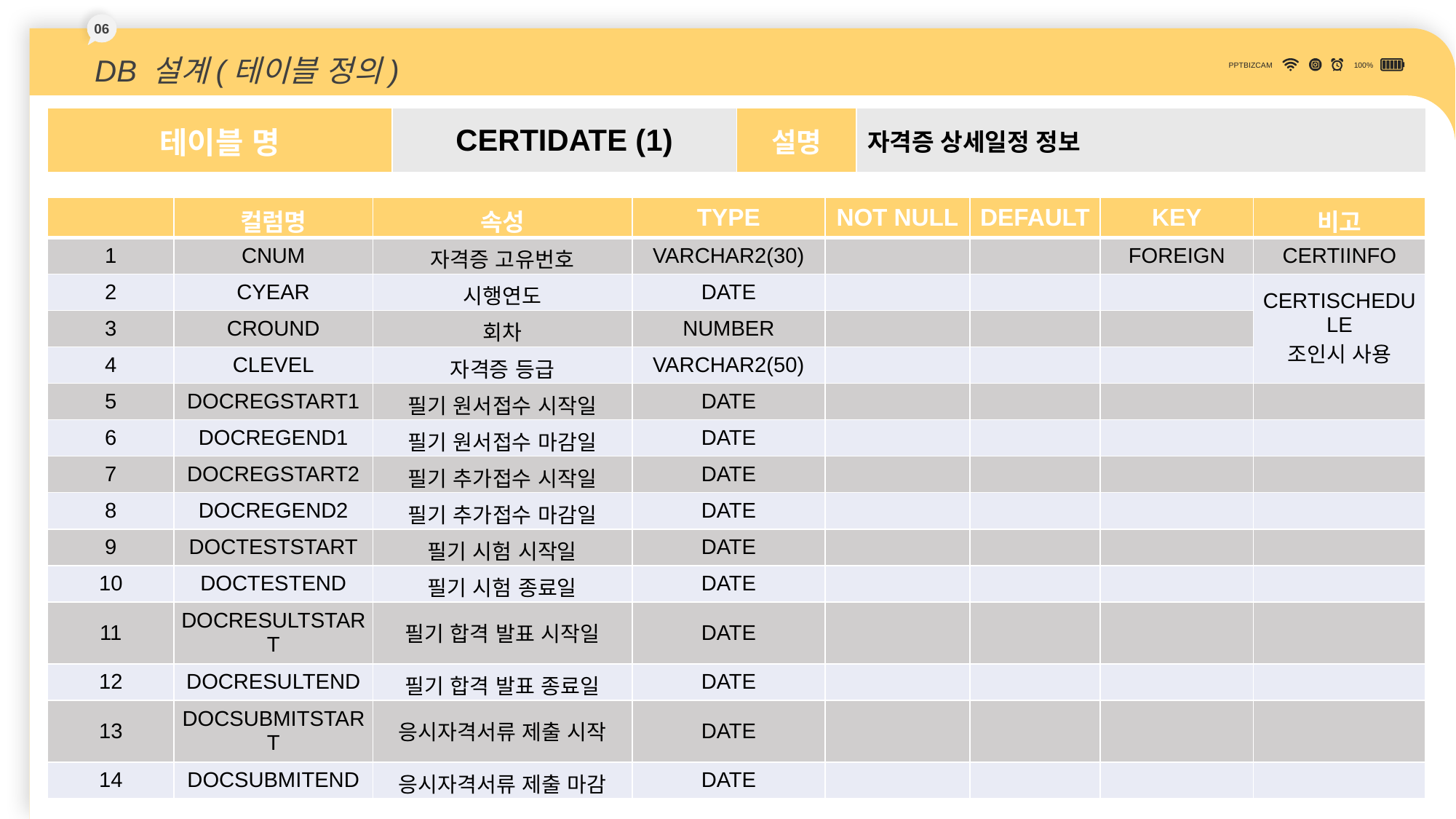

06
DB 설계(테이블 정의)

PPTBIZCAM
100%

| 테이블 명 | CERTIDATE (1) | 설명 | 자격증 상세일정 정보 |
| --- | --- | --- | --- |
|  | 컬럼명 | 속성 | TYPE | NOT NULL | DEFAULT | KEY | 비고 |
| --- | --- | --- | --- | --- | --- | --- | --- |
| 1 | CNUM | 자격증 고유번호 | VARCHAR2(30) |  |  | FOREIGN | CERTIINFO |
| 2 | CYEAR | 시행연도 | DATE |  |  |  | CERTISCHEDULE 조인시 사용 |
| 3 | CROUND | 회차 | NUMBER |  |  |  |  |
| 4 | CLEVEL | 자격증 등급 | VARCHAR2(50) |  |  |  |  |
| 5 | DOCREGSTART1 | 필기 원서접수 시작일 | DATE |  |  |  |  |
| 6 | DOCREGEND1 | 필기 원서접수 마감일 | DATE |  |  |  |  |
| 7 | DOCREGSTART2 | 필기 추가접수 시작일 | DATE |  |  |  |  |
| 8 | DOCREGEND2 | 필기 추가접수 마감일 | DATE |  |  |  |  |
| 9 | DOCTESTSTART | 필기 시험 시작일 | DATE |  |  |  |  |
| 10 | DOCTESTEND | 필기 시험 종료일 | DATE |  |  |  |  |
| 11 | DOCRESULTSTART | 필기 합격 발표 시작일 | DATE |  |  |  |  |
| 12 | DOCRESULTEND | 필기 합격 발표 종료일 | DATE |  |  |  |  |
| 13 | DOCSUBMITSTART | 응시자격서류 제출 시작 | DATE |  |  |  |  |
| 14 | DOCSUBMITEND | 응시자격서류 제출 마감 | DATE |  |  |  |  |
40